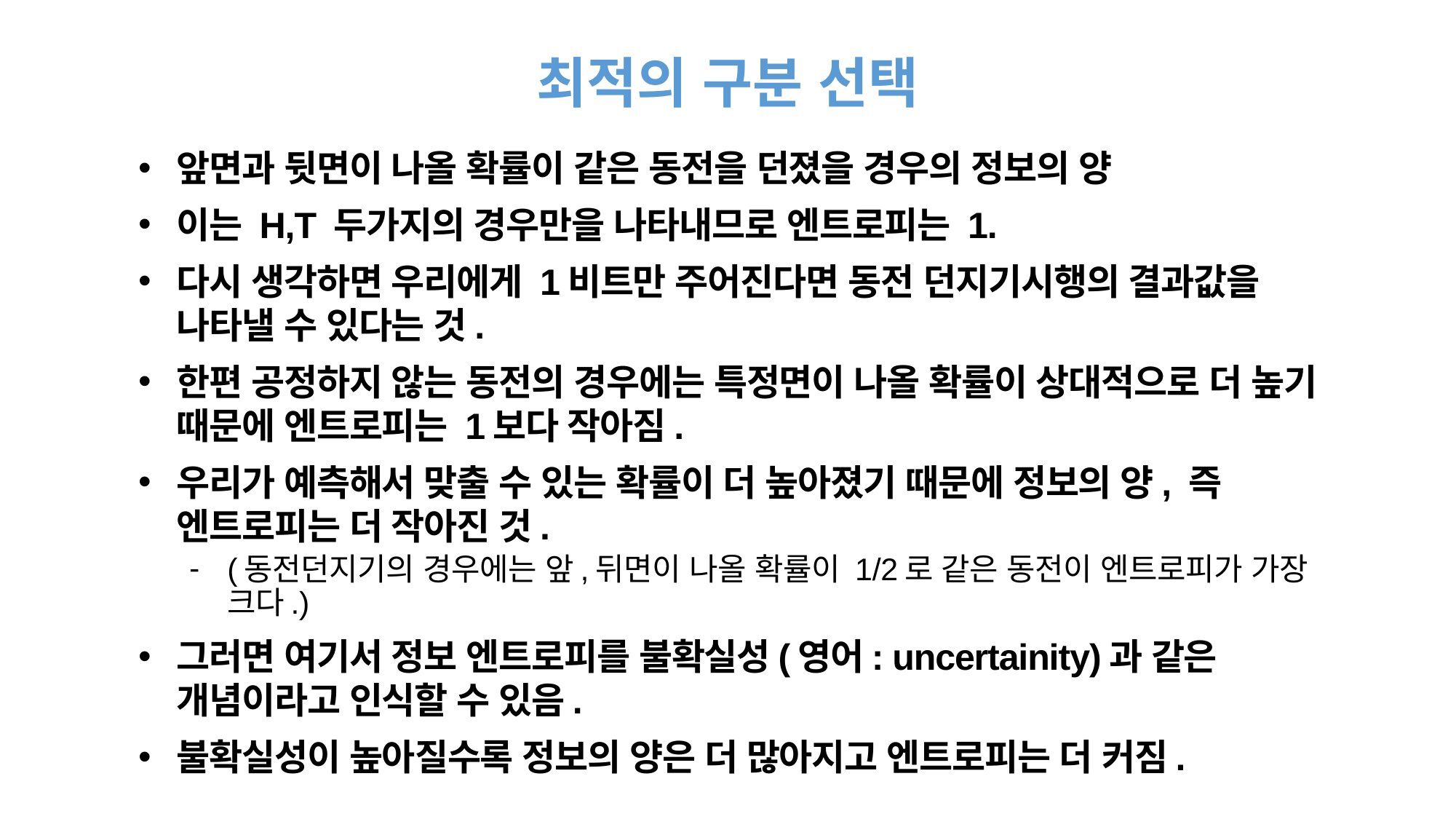

# 최적의 구분 선택
앞면과 뒷면이 나올 확률이 같은 동전을 던졌을 경우의 정보의 양
이는 H,T 두가지의 경우만을 나타내므로 엔트로피는 1.
다시 생각하면 우리에게 1비트만 주어진다면 동전 던지기시행의 결과값을 나타낼 수 있다는 것.
한편 공정하지 않는 동전의 경우에는 특정면이 나올 확률이 상대적으로 더 높기 때문에 엔트로피는 1보다 작아짐.
우리가 예측해서 맞출 수 있는 확률이 더 높아졌기 때문에 정보의 양, 즉 엔트로피는 더 작아진 것.
(동전던지기의 경우에는 앞,뒤면이 나올 확률이 1/2로 같은 동전이 엔트로피가 가장 크다.)
그러면 여기서 정보 엔트로피를 불확실성(영어: uncertainity)과 같은 개념이라고 인식할 수 있음.
불확실성이 높아질수록 정보의 양은 더 많아지고 엔트로피는 더 커짐.